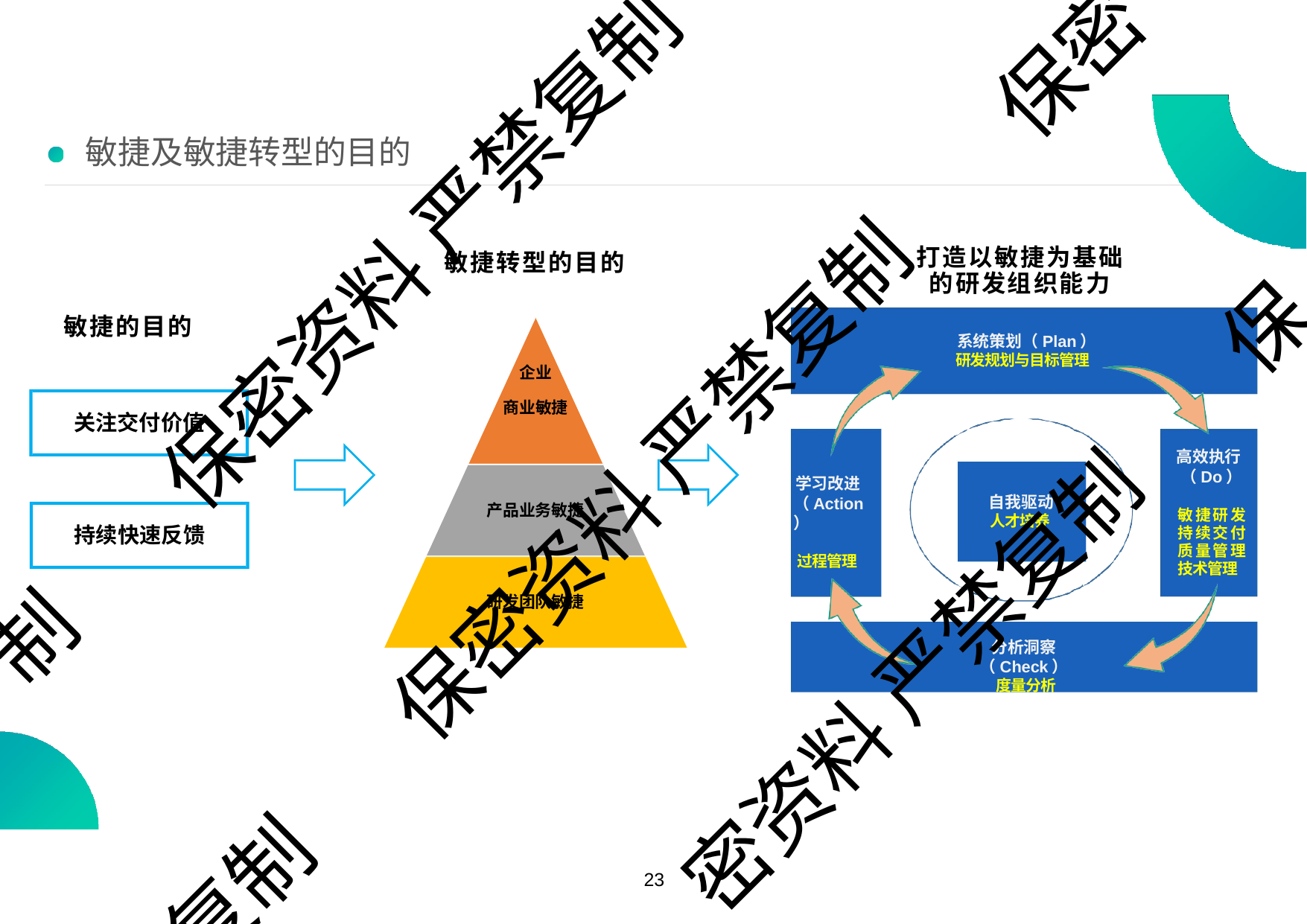

保密

# 敏捷及敏捷转型的目的

保密资料 严禁复制
打造以敏捷为基础 的研发组织能力
敏捷转型的目的
保

敏捷的目的

系统策划（Plan）
研发规划与目标管理
企业

商业敏捷
关注交付价值

保密资料 严禁复制

高效执行
（Do）

敏捷研发 持续交付 质量管理 技术管理

学习改进
（Action）
过程管理
自我驱动
人才培养
产品业务敏捷

持续快速反馈

制
研发团队敏捷

密资料 严禁复制
分析洞察（Check）
度量分析

复制
23